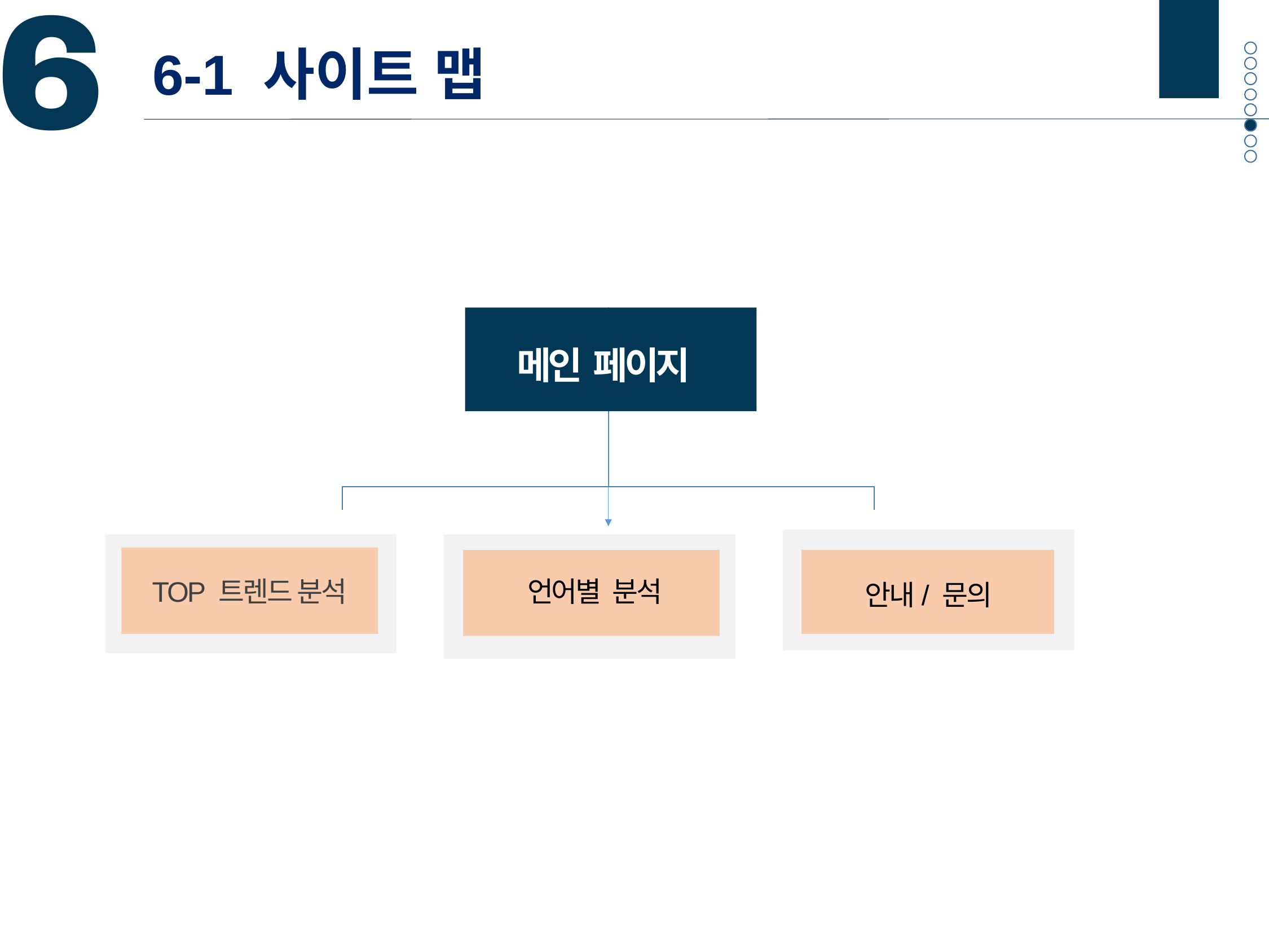

6
6-1 사이트 맵

메인  페이지

언어별  분석
TOP 트렌드 분석
안내/ 문의